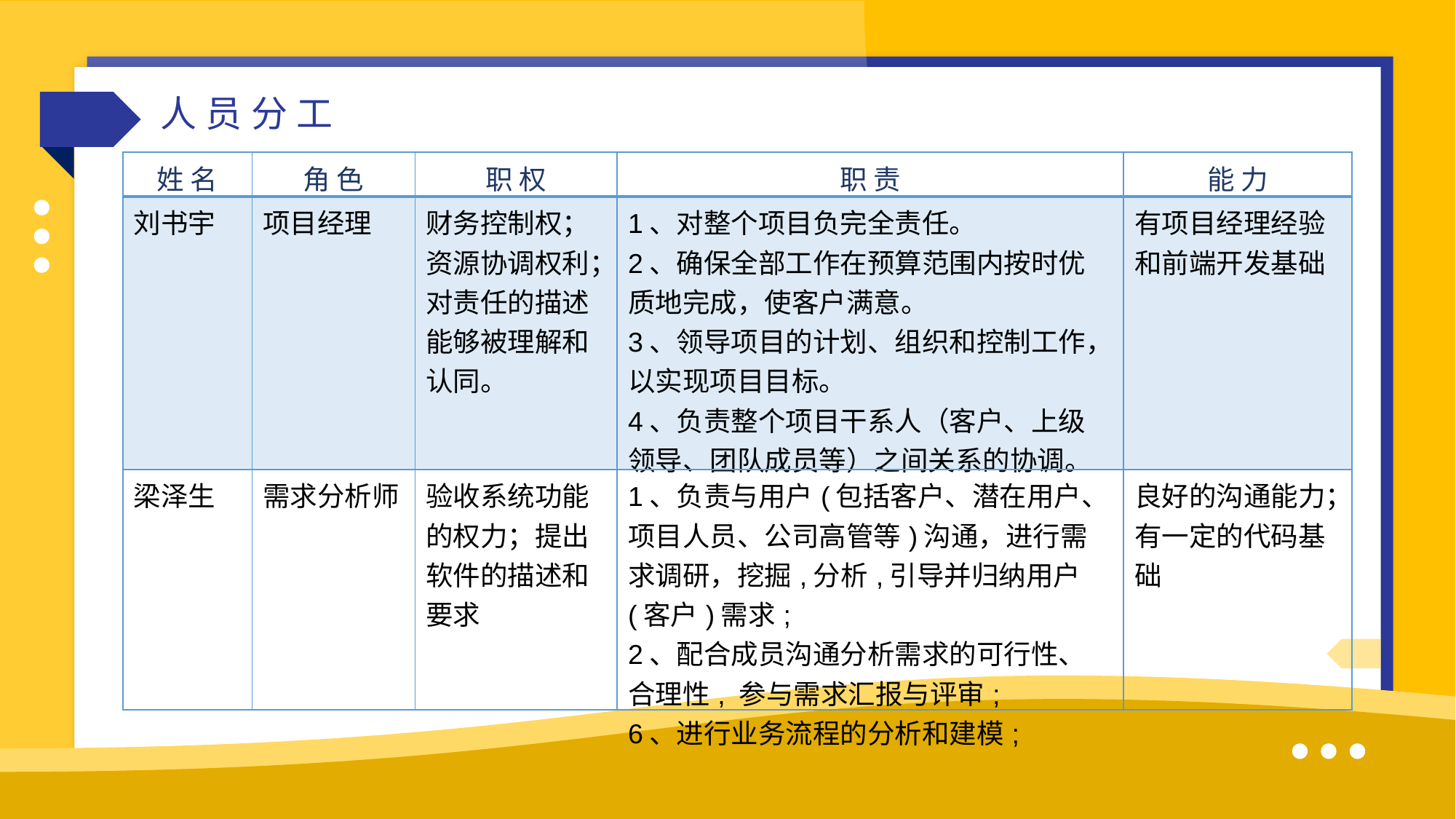

人员分工
| 姓 名 | 角 色 | 职 权 | 职 责 | 能 力 |
| --- | --- | --- | --- | --- |
| 刘书宇 | 项目经理 | 财务控制权；资源协调权利；对责任的描述能够被理解和认同。 | 1、对整个项目负完全责任。 2、确保全部工作在预算范围内按时优质地完成，使客户满意。 3、领导项目的计划、组织和控制工作，以实现项目目标。 4、负责整个项目干系人（客户、上级领导、团队成员等）之间关系的协调。 | 有项目经理经验和前端开发基础 |
| 梁泽生 | 需求分析师 | 验收系统功能的权力；提出软件的描述和要求 | 1、负责与用户(包括客户、潜在用户、项目人员、公司高管等)沟通，进行需求调研，挖掘,分析,引导并归纳用户(客户)需求; 2、配合成员沟通分析需求的可行性、合理性, 参与需求汇报与评审; 6、进行业务流程的分析和建模; | 良好的沟通能力；有一定的代码基础 |